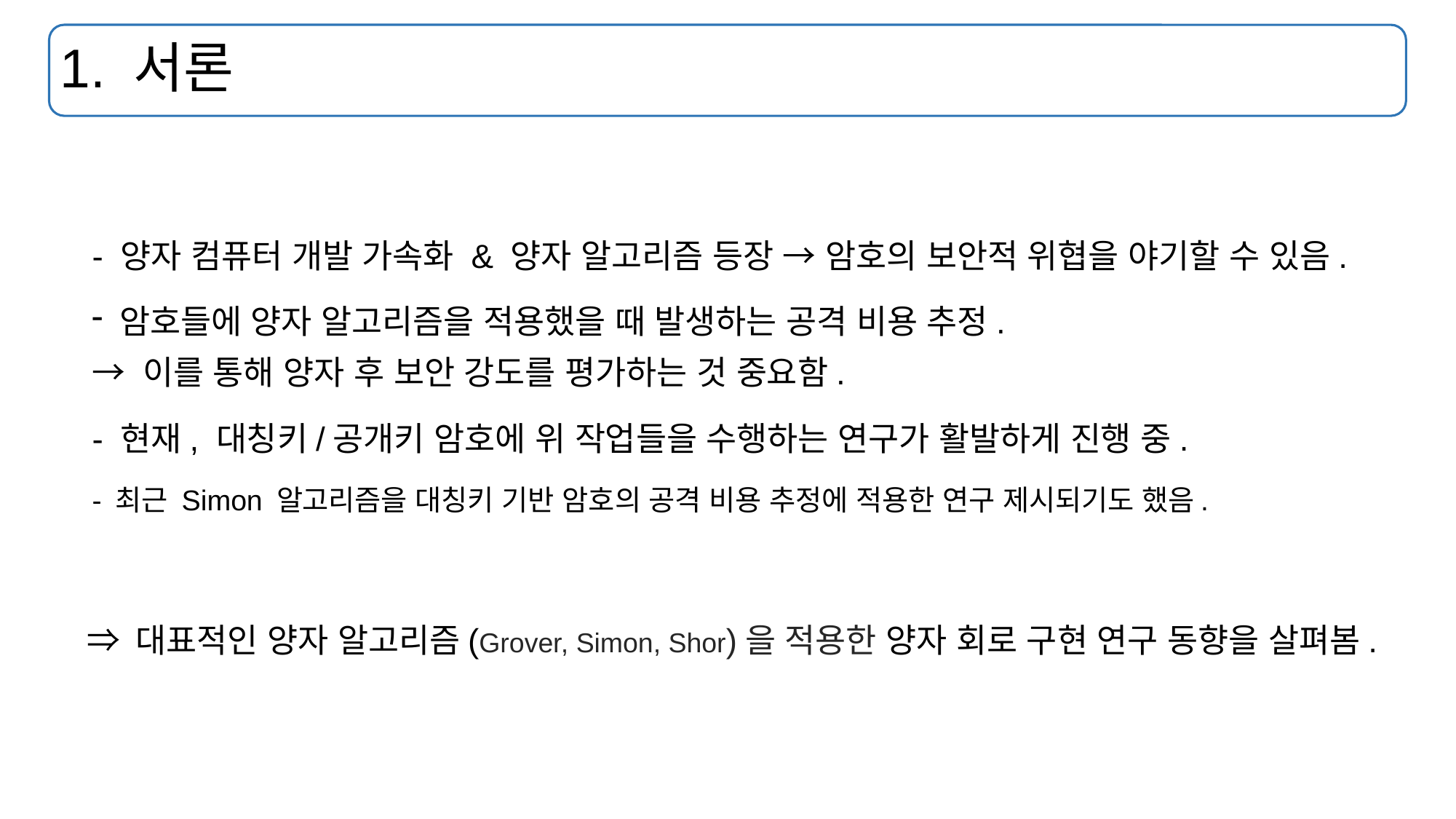

# 1. 서론
- 양자 컴퓨터 개발 가속화 & 양자 알고리즘 등장 → 암호의 보안적 위협을 야기할 수 있음.
암호들에 양자 알고리즘을 적용했을 때 발생하는 공격 비용 추정.
→ 이를 통해 양자 후 보안 강도를 평가하는 것 중요함.
- 현재, 대칭키/공개키 암호에 위 작업들을 수행하는 연구가 활발하게 진행 중.
- 최근 Simon 알고리즘을 대칭키 기반 암호의 공격 비용 추정에 적용한 연구 제시되기도 했음.
⇒ 대표적인 양자 알고리즘(Grover, Simon, Shor)을 적용한 양자 회로 구현 연구 동향을 살펴봄.